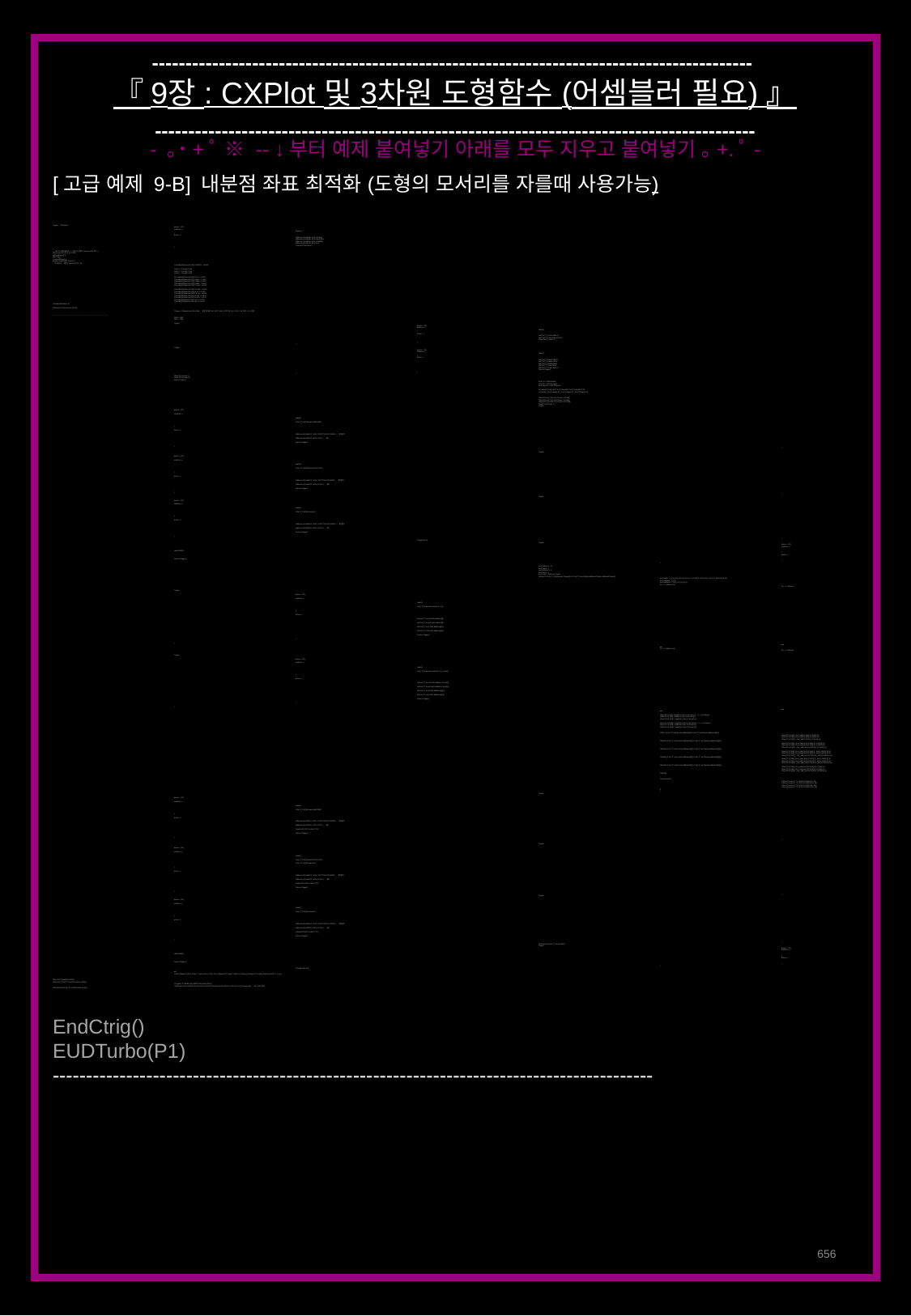

------------------------------------------------------------------------------------------
『 9장 : CXPlot 및 3차원 도형함수 (어셈블러 필요) 』
------------------------------------------------------------------------------------------
- ｡˙+ﾟ ※ -- ↓부터 예제 붙여넣기 아래를 모두 지우고 붙여넣기 ｡+.ﾟ-
[고급 예제 9-B] 내분점 좌표 최적화 (도형의 모서리를 자를때 사용가능)

Trigger { -- EUD Editor
	players = {P1},
	conditions = {
		Always();
	},
	actions = {
		SetMemory(0x6616B0, SetTo, 2097615);
		SetMemory(0x6643B0, SetTo, 536870916);
		SetMemory(0x666460, SetTo, 32965359);
		SetMemory(0x66F424, SetTo, 131);
		Comment("EUD Editor");
	},
}
--↓ Tep에 그대로 붙여넣기 (각 함수의 설명은 Instruction Set 참고)---
SetForces({P1},{P2},{},{},{P1,P2})
SetFixedPlayer(P1)
StartCtrig()
CJump(AllPlayers,0)
Include_CtrigPlib(360,"Switch 1")
-- 여기에 변수, 배열 및 Include류 함수 선언 --
	CVariable(AllPlayers,0x2000) CunitEPD = 0x2000

	CXArrX = CArray(P1,100)
	CXArrY = CArray(P1,100)
	CXArrZ = CArray(P1,100)

	CVariable(AllPlayers,0x1000) TSize = 0x1000
	CVariable(AllPlayers,0x1001) XAngle = 0x1001
	CVariable(AllPlayers,0x1002) YAngle = 0x1002
	CVariable(AllPlayers,0x1003) ZAngle = 0x1003
	CVariable(AllPlayers,0x1004) TCount = 0x1004

	CVariable(AllPlayers,0x2003) THeight = 0x2003
	CVariable(AllPlayers,0x2001) Arrptr = 0x2001
	CVariable(AllPlayers,0x2002) CArrptr = 0x2002
	CVariable(AllPlayers,0x2010) Arrptr1 = 0x2010
	CVariable(AllPlayers,0x2011) Arrptr2 = 0x2011
	CVariable(AllPlayers,0x2012) Var1 = 0x2012
	CVariable(AllPlayers,0x2013) Var2 = 0x2013
CJumpEnd(AllPlayers,0)

DoActions(P1,RemoveUnit(204,P2))

	TShape = CXMakePrism(5,96,0,288) -- 밑변 반지름이 96, 높이가 288인 오각기둥 (Z>0 하양 / Z=0 파랑 / Z<0 검정)

---------------------------------------------------------------------------------------------
	SHLX = 1365
	SHLY = 1365

	Trigger {
			players = {P1},
			conditions = {
				Label(0);
			},
			actions = {
				SetCVar("X",TCount,SetTo,1);
				SetCVar("X",TSize,SetTo,540*3*6);
				CenterView("Location 7");
			}
		}

	Trigger {
			players = {P1},
			conditions = {
				Label(0);
			},
			actions = {
				SetCVar("X",XAngle,Add,11);
				SetCVar("X",YAngle,Add,8);
				SetCVar("X",ZAngle,Add,5);
				SetCVar("X",TSize,Add,4);
				SetCVar("X",TCount,SetTo,1);
				PreserveTrigger();
			}
		}
	CMov(P1,V(Arrptr),1)
	CMov(P1,V(CArrptr),1)
	function CXfunc()
				local CA = CAPlotDataArr
				local CB = CAPlotCreateArr
				local PlayerID = CAPlotPlayerID

				CX_Ratio(V(TSize),540*3*12,V(TSize),540*3*12,V(TSize),540*3*12)
				CX_Rotate(_Div(V(XAngle),10),_Div(V(YAngle),10),_Div(V(ZAngle),10))

				CMovX(P1,Arr(CXArrX,V(CArrptr)),V(CA[8]))
				CMovX(P1,Arr(CXArrY,V(CArrptr)),V(CA[9]))
				CMovX(P1,Arr(CXArrZ,V(CArrptr)),V(CA[11]))
				CAdd(P1,V(CArrptr),1)
				Trigger {
							players = {P1},
							conditions = {
								Label(0);
								CVar("X",CA[11],AtLeast,0x80000000);
							},
							actions = {
								SetMemoryX(0x66A01C, SetTo, 10*16777216,0xFF000000); -- 화면출력
								SetMemoryX(0x66321C, SetTo, 0,0xFF); -- 높이
								PreserveTrigger();
							}
						}

				Trigger {
							players = {P1},
							conditions = {
								Label(0);
								CVar("X",CA[11],AtMost,0x7FFFFFFF);
							},
							actions = {
								SetMemoryX(0x66A01C, SetTo, 0*16777216,0xFF000000); -- 화면출력
								SetMemoryX(0x66321C, SetTo, 20,0xFF); -- 높이
								PreserveTrigger();
							}
						}
				Trigger {
							players = {P1},
							conditions = {
								Label(0);
								CVar("X",CA[11],Exactly,0x0);
							},
							actions = {
								SetMemoryX(0x66A01C, SetTo, 16*16777216,0xFF000000); -- 화면출력
								SetMemoryX(0x66321C, SetTo, 12,0xFF); -- 높이
								PreserveTrigger();
							}
						}
			CJump(P1,0x1)
				Trigger {
						players = {P1},
						conditions = {
							Label(0x2800);
						},
						actions = {
							PreserveTrigger();
						}
					}

				local AddNum1 = 10
				local Ratio1 = 1
				local AddNum2 = 5
				local Ratio2 = 4
				local Total1 = AddNum1 * Ratio1
				CWhile(P1,{CVar("X",CA[6],Exactly,TShape[1]+1),CVar("X",Arrptr,AtMost,AddNum1*Ratio1+AddNum2*Ratio2)})
					local AddArr = {{1,2},{2,3},{3,4},{4,5},{5,1},{6,7},{7,8},{8,9},{9,10},{10,6},{1,6},{2,7},{3,8},{4,9},{5,10}}
					local AddRatio = {{1,1}}
					local AddRatio2 = {{1,4},{2,3},{3,2},{4,1}}
					for i = 1, AddNum1 do
						for j = 1, Ratio1 do
							Trigger {
								players = {P1},
								conditions = {
									Label(0);
									CVar("X",Arrptr,Exactly,Ratio1*(i-1)+j);
								},
								actions = {
									SetCVar("X",Arrptr1,SetTo,AddArr[i][1]);
									SetCVar("X",Arrptr2,SetTo,AddArr[i][2]);
									SetCVar("X",Var1,SetTo,AddRatio[j][1]);
									SetCVar("X",Var2,SetTo,AddRatio[j][2]);
									PreserveTrigger();
								}
							}
						end
					end
					for i = 1, AddNum2 do
						for j = 1, Ratio2 do
							Trigger {
								players = {P1},
								conditions = {
									Label(0);
									CVar("X",Arrptr,Exactly,Ratio2*(i-1)+j+Total1);
								},
								actions = {
									SetCVar("X",Arrptr1,SetTo,AddArr[i+Total1][1]);
									SetCVar("X",Arrptr2,SetTo,AddArr[i+Total1][2]);
									SetCVar("X",Var1,SetTo,AddRatio2[j][1]);
									SetCVar("X",Var2,SetTo,AddRatio2[j][2]);
									PreserveTrigger();
								}
							}
						end
					end

					CMov(P1,V(CA[8]),_Read(Arr(CXArrX,V(Arrptr1)))) -- X << ArrX[Arrptr]
					CMov(P1,V(CA[9]),_Read(Arr(CXArrY,V(Arrptr1))))
					CMov(P1,V(CA[11]),_Read(Arr(CXArrZ,V(Arrptr1))))

					CMov(P1,V(CA[12]),_Read(Arr(CXArrX,V(Arrptr2)))) -- X << ArrX[Arrptr]
					CMov(P1,V(CA[13]),_Read(Arr(CXArrY,V(Arrptr2))))
					CMov(P1,V(CA[14]),_Read(Arr(CXArrZ,V(Arrptr2))))

					CIfX(P1,{CVar("X",Var1,Exactly,AddRatio[1][1]),CVar("X",Var2,Exactly,AddRatio[1][2])})
						CMov(P1,V(CA[8]),_iDiv(_Add(V(CA[8]),V(CA[12])),2))
						CMov(P1,V(CA[9]),_iDiv(_Add(V(CA[9]),V(CA[13])),2))
						CMov(P1,V(CA[11]),_iDiv(_Add(V(CA[11]),V(CA[14])),2))
					CElseIfX({CVar("X",Var1,Exactly,AddRatio2[1][1]),CVar("X",Var2,Exactly,AddRatio2[1][2])})
						CMov(P1,V(CA[8]),_iDiv(_Add(_Mul(V(CA[8]),4),V(CA[12])),5))
						CMov(P1,V(CA[9]),_iDiv(_Add(_Mul(V(CA[9]),4),V(CA[13])),5))
						CMov(P1,V(CA[11]),_iDiv(_Add(_Mul(V(CA[11]),4),V(CA[14])),5))
					CElseIfX({CVar("X",Var1,Exactly,AddRatio2[2][1]),CVar("X",Var2,Exactly,AddRatio2[2][2])})
						CMov(P1,V(CA[8]),_iDiv(_Add(_Mul(V(CA[8]),3),_Mul(V(CA[12]),2)),5))
						CMov(P1,V(CA[9]),_iDiv(_Add(_Mul(V(CA[9]),3),_Mul(V(CA[13]),2)),5))
						CMov(P1,V(CA[11]),_iDiv(_Add(_Mul(V(CA[11]),3),_Mul(V(CA[14]),2)),5))
					CElseIfX({CVar("X",Var1,Exactly,AddRatio2[3][1]),CVar("X",Var2,Exactly,AddRatio2[3][2])})
						CMov(P1,V(CA[8]),_iDiv(_Add(_Mul(V(CA[12]),3),_Mul(V(CA[8]),2)),5))
						CMov(P1,V(CA[9]),_iDiv(_Add(_Mul(V(CA[13]),3),_Mul(V(CA[9]),2)),5))
						CMov(P1,V(CA[11]),_iDiv(_Add(_Mul(V(CA[14]),3),_Mul(V(CA[11]),2)),5))
					CElseIfX({CVar("X",Var1,Exactly,AddRatio2[4][1]),CVar("X",Var2,Exactly,AddRatio2[4][2])})
						CMov(P1,V(CA[8]),_iDiv(_Add(_Mul(V(CA[12]),4),V(CA[8])),5))
						CMov(P1,V(CA[9]),_iDiv(_Add(_Mul(V(CA[13]),4),V(CA[9])),5))
						CMov(P1,V(CA[11]),_iDiv(_Add(_Mul(V(CA[14]),4),V(CA[11])),5))
					CIfXEnd()

					CDoActions(P1,{
						TSetLoc("Location 0","L",SetTo,Vi(CA[8],SHLX-16));
						TSetLoc("Location 0","R",SetTo,Vi(CA[8],SHLX+16));
						TSetLoc("Location 0","U",SetTo,Vi(CA[9],SHLY-16));
						TSetLoc("Location 0","D",SetTo,Vi(CA[9],SHLY+16));
					})

				Trigger {
							players = {P1},
							conditions = {
								Label(0);
								CVar("X",CA[11],AtLeast,0x80000000);
							},
							actions = {
								SetMemoryX(0x66A01C, SetTo, 10*16777216,0xFF000000); -- 화면출력
								SetMemoryX(0x66321C, SetTo, 0,0xFF); -- 높이
								CreateUnit(1,204,"Location 0",P2);
								PreserveTrigger();
							}
						}

				Trigger {
							players = {P1},
							conditions = {
								Label(0);
								CVar("X",CA[11],AtMost,0x7FFFFFFF);
								CVar("X",CA[11],AtLeast,0x1);
							},
							actions = {
								SetMemoryX(0x66A01C, SetTo, 0*16777216,0xFF000000); -- 화면출력
								SetMemoryX(0x66321C, SetTo, 20,0xFF); -- 높이
								CreateUnit(1,204,"Location 0",P2);
								PreserveTrigger();
							}
						}
				Trigger {
							players = {P1},
							conditions = {
								Label(0);
								CVar("X",CA[11],Exactly,0x0);
							},
							actions = {
								SetMemoryX(0x66A01C, SetTo, 16*16777216,0xFF000000); -- 화면출력
								SetMemoryX(0x66321C, SetTo, 12,0xFF); -- 높이
								CreateUnit(1,204,"Location 0",P2);
								PreserveTrigger();
							}
						}
				CWhileEnd(SetCVar("X",Arrptr,Add,1))
				Trigger {
						players = {P1},
						conditions = {
							Label(0x2801);
						},
						actions = {
							PreserveTrigger();
						}
					}
		CJumpEnd(P1,0x1)

	end
	CXPlot(TShape,P2,204,"Location 0",{SHLX,SHLY},1,16,{1,0,0,0,TShape[1],V(TCount)},"CXfunc",P1,Always(),{SetNext("X",0x2800),SetNext(0x2801,"X",1)},nil)

CMov(P1,V(CunitEPD),161741)
CWhile(P1,{CVar("X",CunitEPD,AtLeast,19025)})
	CTrigger(P1,{TDeaths(Vi(CunitEPD,25),Exactly,204,0)},
	{TSetDeathsX(Vi(CunitEPD,55),SetTo,0x104,0,0x104),TSetDeathsX(Vi(0x2000,57),SetTo,0,0,0xFF)},{Preserved}) -- 유닛 드래그 방지
CWhileEnd({SetCVar("X",CunitEPD,Subtract,84)})

EndCtrig()
EUDTurbo(P1)
------------------------------------------------------------------------------------------
656